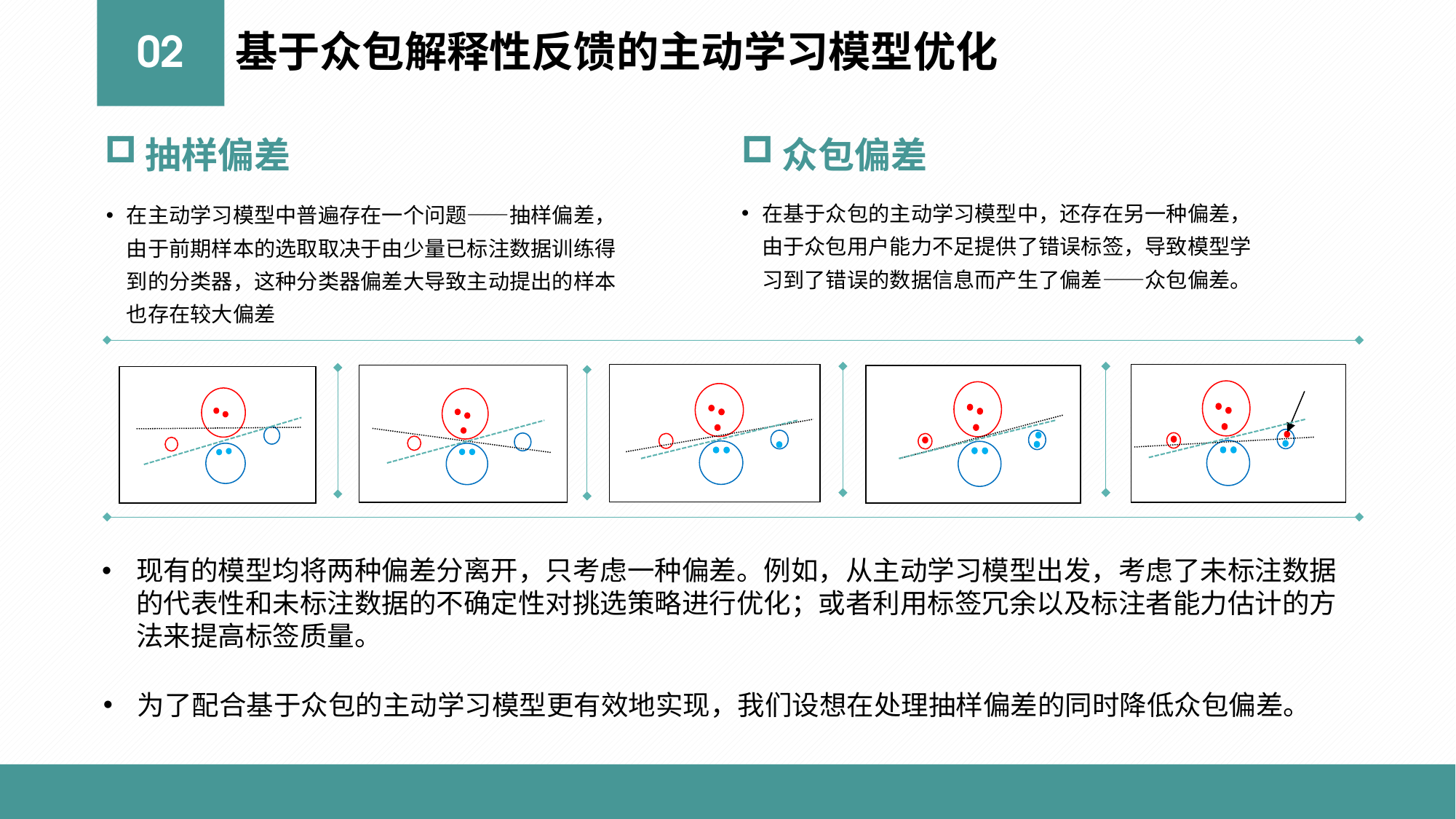

02
基于众包解释性反馈的主动学习模型优化
抽样偏差
众包偏差
在基于众包的主动学习模型中，还存在另一种偏差，由于众包用户能力不足提供了错误标签，导致模型学习到了错误的数据信息而产生了偏差——众包偏差。
在主动学习模型中普遍存在一个问题——抽样偏差，由于前期样本的选取取决于由少量已标注数据训练得到的分类器，这种分类器偏差大导致主动提出的样本也存在较大偏差

现有的模型均将两种偏差分离开，只考虑一种偏差。例如，从主动学习模型出发，考虑了未标注数据的代表性和未标注数据的不确定性对挑选策略进行优化；或者利用标签冗余以及标注者能力估计的方法来提高标签质量。
为了配合基于众包的主动学习模型更有效地实现，我们设想在处理抽样偏差的同时降低众包偏差。